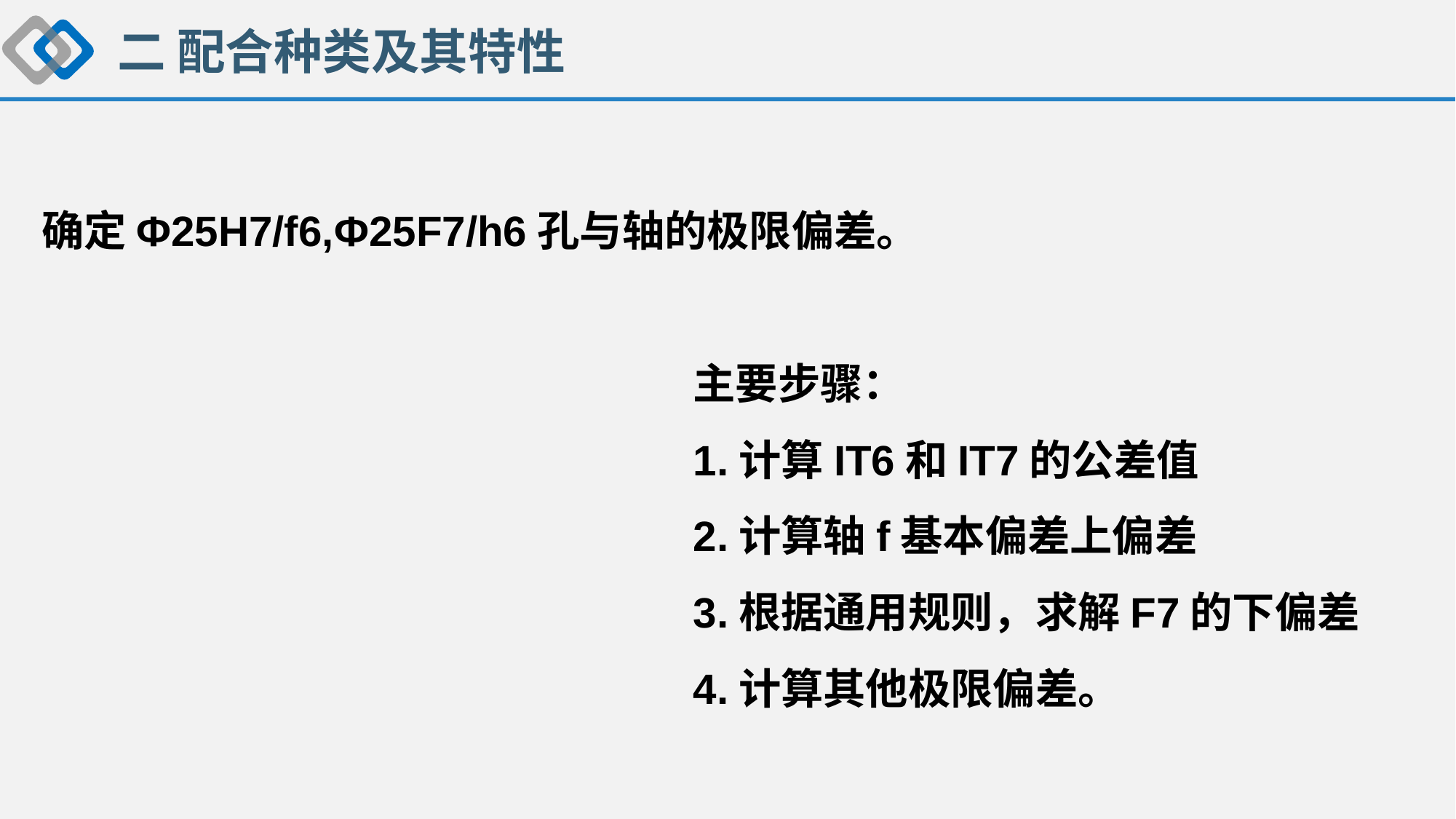

二 配合种类及其特性
确定Φ25H7/f6,Φ25F7/h6孔与轴的极限偏差。
主要步骤：
1.计算IT6和IT7的公差值
2.计算轴f基本偏差上偏差
3.根据通用规则，求解F7的下偏差
4.计算其他极限偏差。